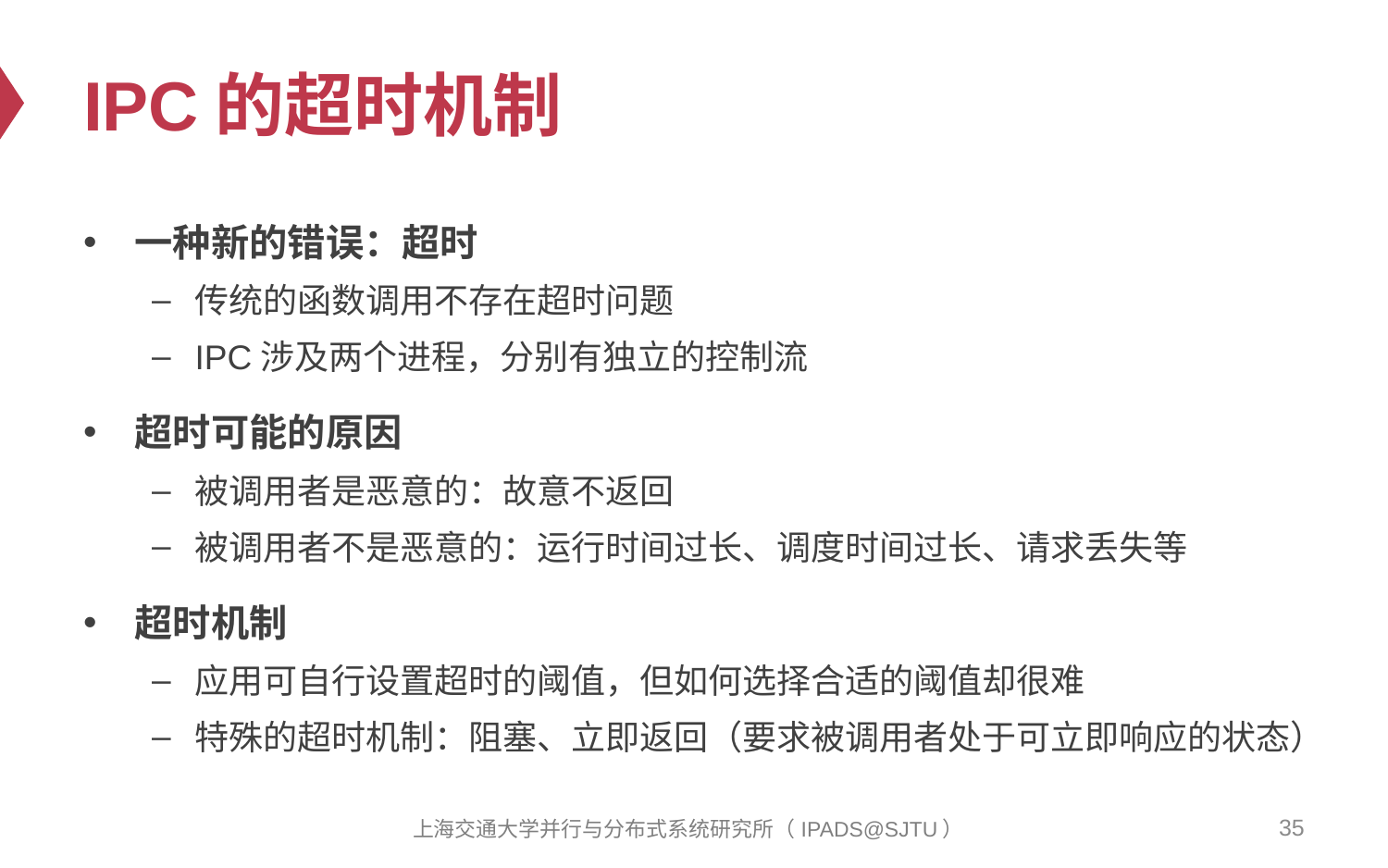

# IPC的超时机制
一种新的错误：超时
传统的函数调用不存在超时问题
IPC涉及两个进程，分别有独立的控制流
超时可能的原因
被调用者是恶意的：故意不返回
被调用者不是恶意的：运行时间过长、调度时间过长、请求丢失等
超时机制
应用可自行设置超时的阈值，但如何选择合适的阈值却很难
特殊的超时机制：阻塞、立即返回（要求被调用者处于可立即响应的状态）
35
上海交通大学并行与分布式系统研究所（IPADS@SJTU）